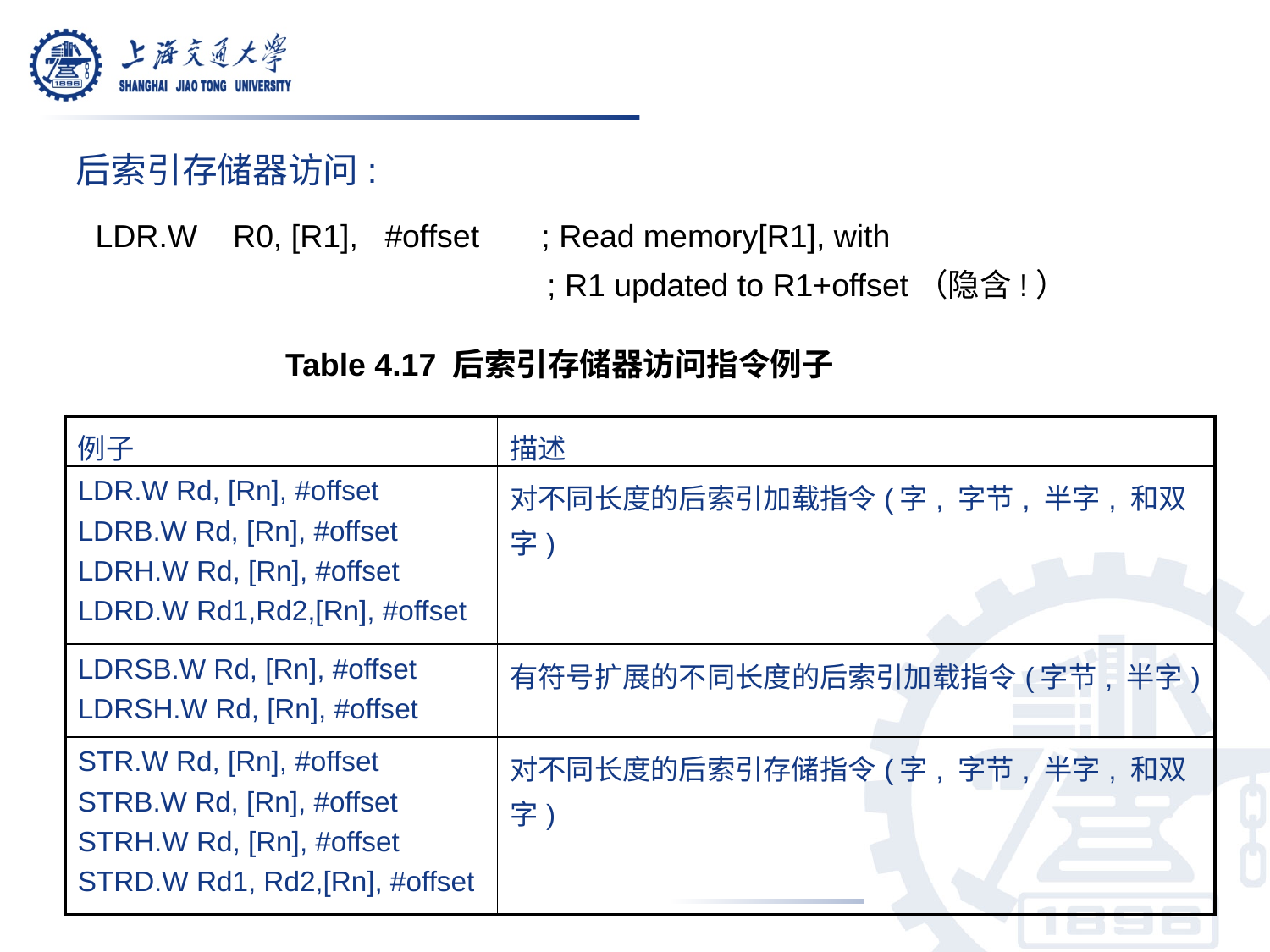

后索引存储器访问:
  LDR.W    R0, [R1],   #offset       ; Read memory[R1], with
                                                     ; R1 updated to R1+offset（隐含!）
Table 4.17 后索引存储器访问指令例子
| 例子 | 描述 |
| --- | --- |
| LDR.W Rd, [Rn], #offset LDRB.W Rd, [Rn], #offset LDRH.W Rd, [Rn], #offset LDRD.W Rd1,Rd2,[Rn], #offset | 对不同长度的后索引加载指令(字, 字节, 半字, 和双字) |
| LDRSB.W Rd, [Rn], #offset LDRSH.W Rd, [Rn], #offset | 有符号扩展的不同长度的后索引加载指令(字节, 半字) |
| STR.W Rd, [Rn], #offset STRB.W Rd, [Rn], #offset STRH.W Rd, [Rn], #offset STRD.W Rd1, Rd2,[Rn], #offset | 对不同长度的后索引存储指令(字, 字节, 半字, 和双字) |